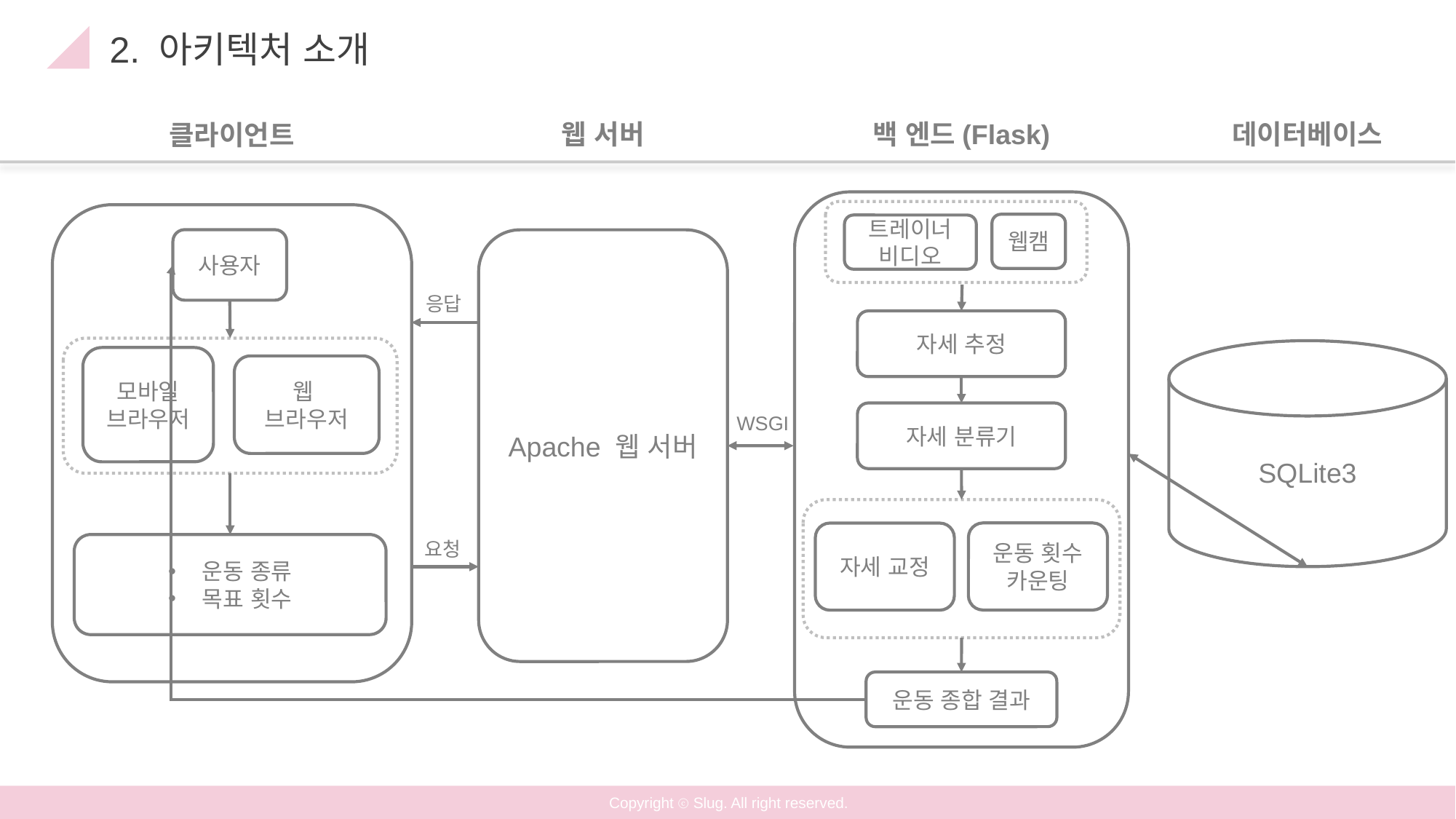

2. 아키텍처 소개

백 엔드(Flask)
웹 서버
데이터베이스
클라이언트

웹캠
트레이너 비디오
사용자
Apache 웹 서버
응답
자세 추정

SQLite3
모바일 브라우저
웹
브라우저
자세 분류기
WSGI

운동 횟수 카운팅
자세 교정
요청
운동 종류
목표 횟수
운동 종합 결과

Copyright ⓒ Slug. All right reserved.